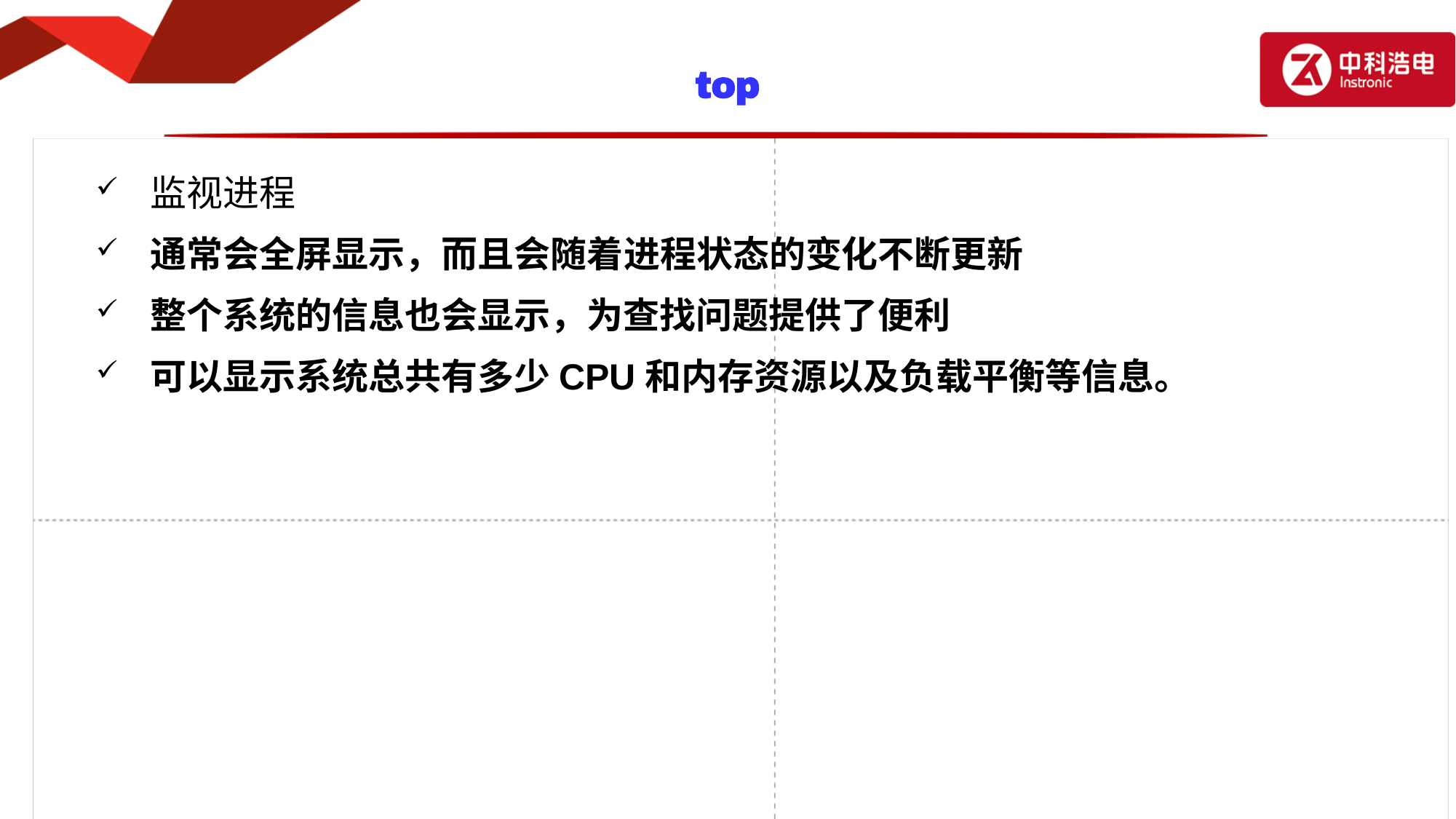

# top
监视进程
通常会全屏显示，而且会随着进程状态的变化不断更新
整个系统的信息也会显示，为查找问题提供了便利
可以显示系统总共有多少CPU和内存资源以及负载平衡等信息。